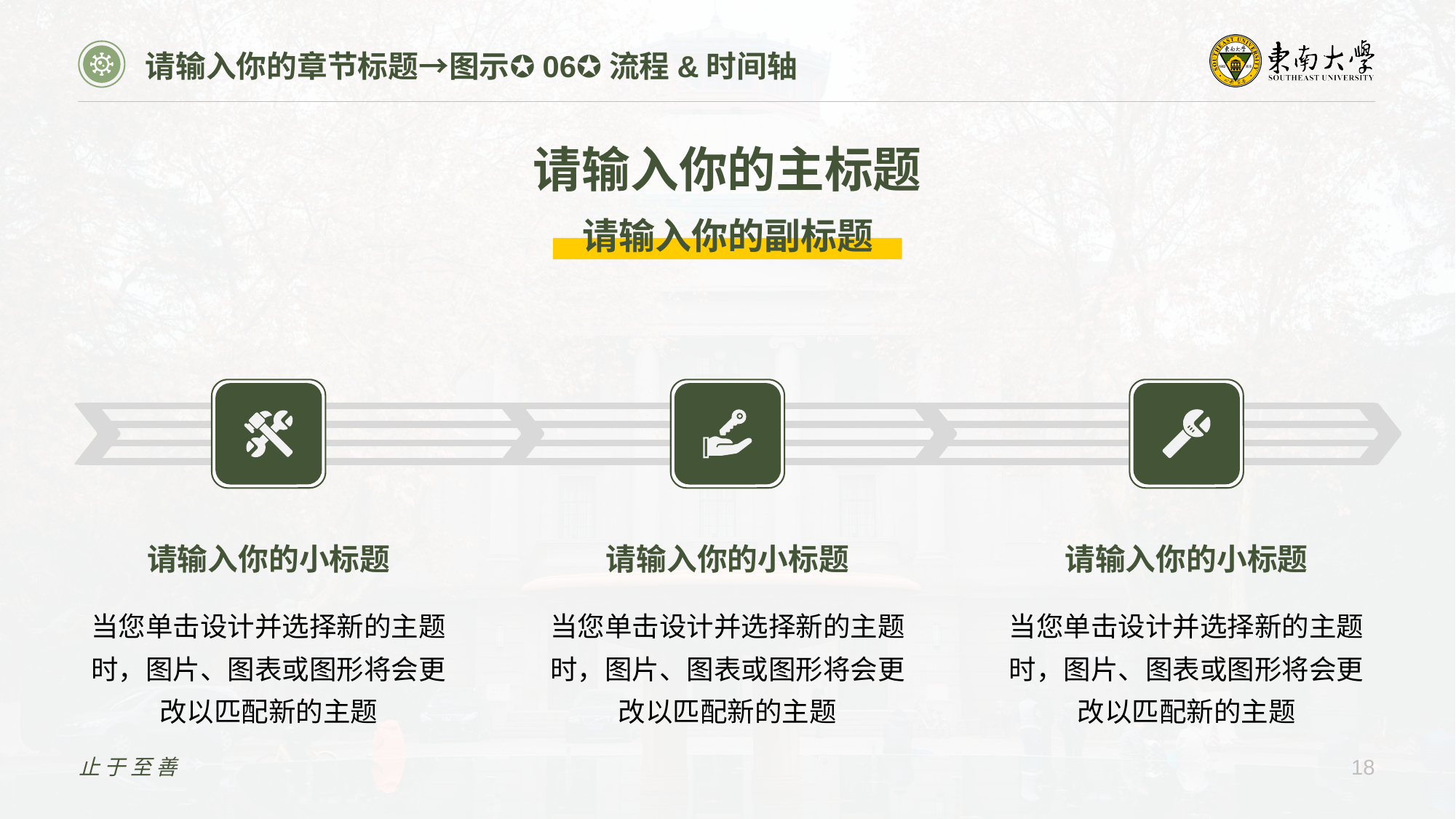

请输入你的章节标题→图示✪06✪流程&时间轴
请输入你的主标题
请输入你的副标题

请输入你的小标题
请输入你的小标题
请输入你的小标题
当您单击设计并选择新的主题时，图片、图表或图形将会更改以匹配新的主题
当您单击设计并选择新的主题时，图片、图表或图形将会更改以匹配新的主题
当您单击设计并选择新的主题时，图片、图表或图形将会更改以匹配新的主题
止于至善
18